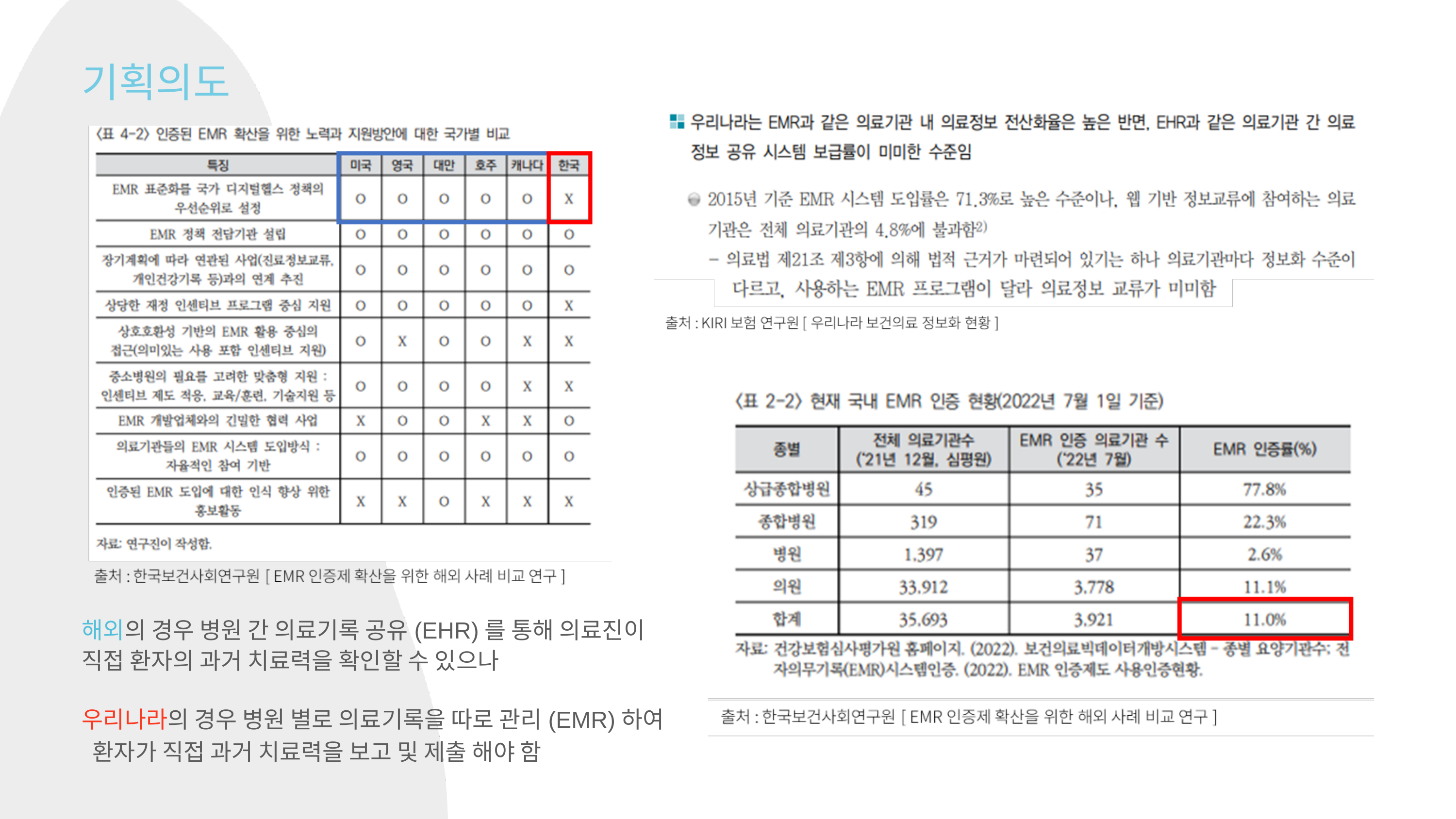

기획의도

해외의 경우 병원 간 의료기록 공유(EHR)를 통해 의료진이 직접 환자의 과거 치료력을 확인할 수 있으나

우리나라의 경우 병원 별로 의료기록을 따로 관리(EMR)하여
 환자가 직접 과거 치료력을 보고 및 제출 해야 함